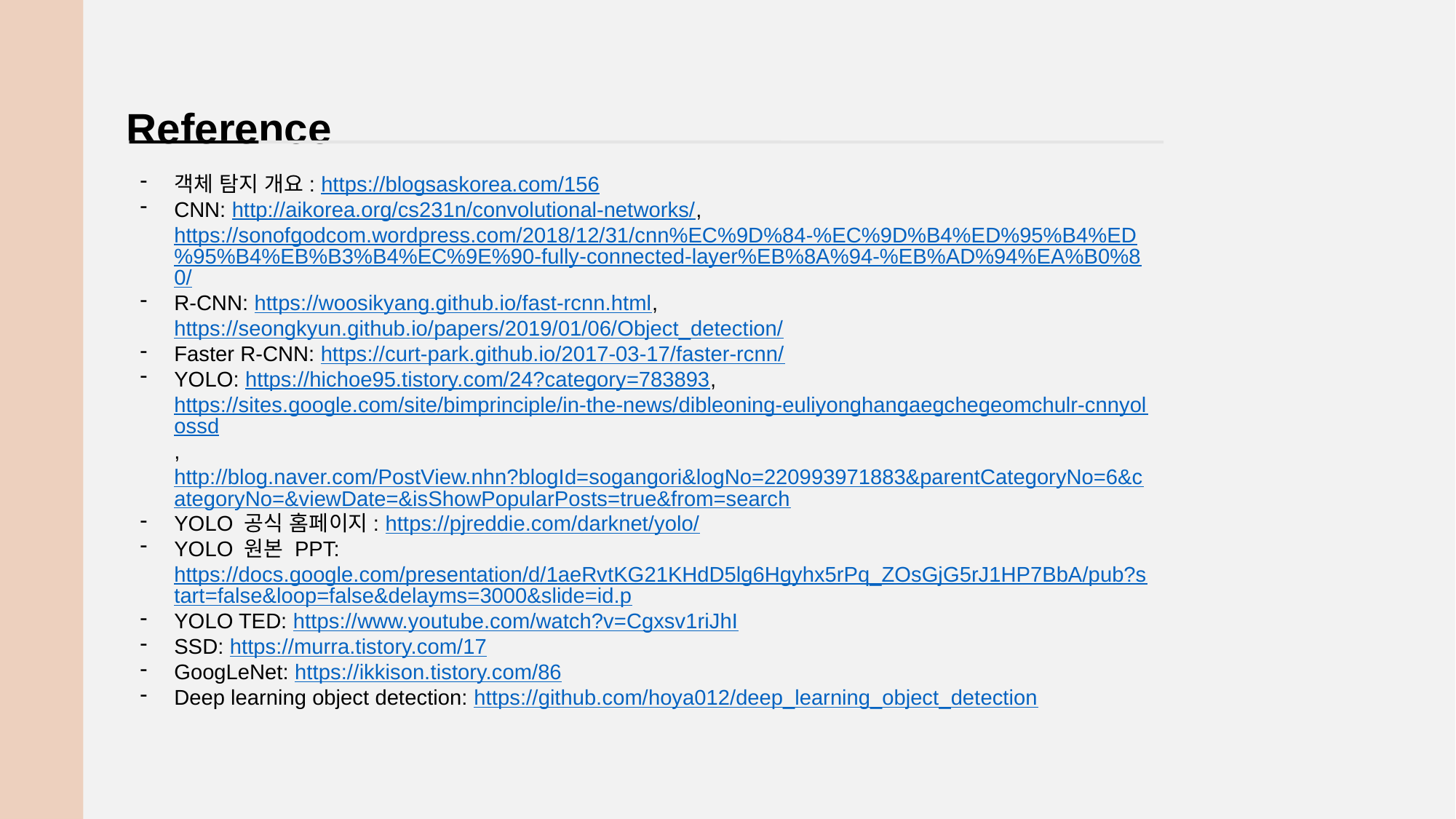

Reference

객체 탐지 개요: https://blogsaskorea.com/156
CNN: http://aikorea.org/cs231n/convolutional-networks/, https://sonofgodcom.wordpress.com/2018/12/31/cnn%EC%9D%84-%EC%9D%B4%ED%95%B4%ED%95%B4%EB%B3%B4%EC%9E%90-fully-connected-layer%EB%8A%94-%EB%AD%94%EA%B0%80/
R-CNN: https://woosikyang.github.io/fast-rcnn.html, https://seongkyun.github.io/papers/2019/01/06/Object_detection/
Faster R-CNN: https://curt-park.github.io/2017-03-17/faster-rcnn/
YOLO: https://hichoe95.tistory.com/24?category=783893, https://sites.google.com/site/bimprinciple/in-the-news/dibleoning-euliyonghangaegchegeomchulr-cnnyolossd, http://blog.naver.com/PostView.nhn?blogId=sogangori&logNo=220993971883&parentCategoryNo=6&categoryNo=&viewDate=&isShowPopularPosts=true&from=search
YOLO 공식 홈페이지: https://pjreddie.com/darknet/yolo/
YOLO 원본 PPT: https://docs.google.com/presentation/d/1aeRvtKG21KHdD5lg6Hgyhx5rPq_ZOsGjG5rJ1HP7BbA/pub?start=false&loop=false&delayms=3000&slide=id.p
YOLO TED: https://www.youtube.com/watch?v=Cgxsv1riJhI
SSD: https://murra.tistory.com/17
GoogLeNet: https://ikkison.tistory.com/86
Deep learning object detection: https://github.com/hoya012/deep_learning_object_detection